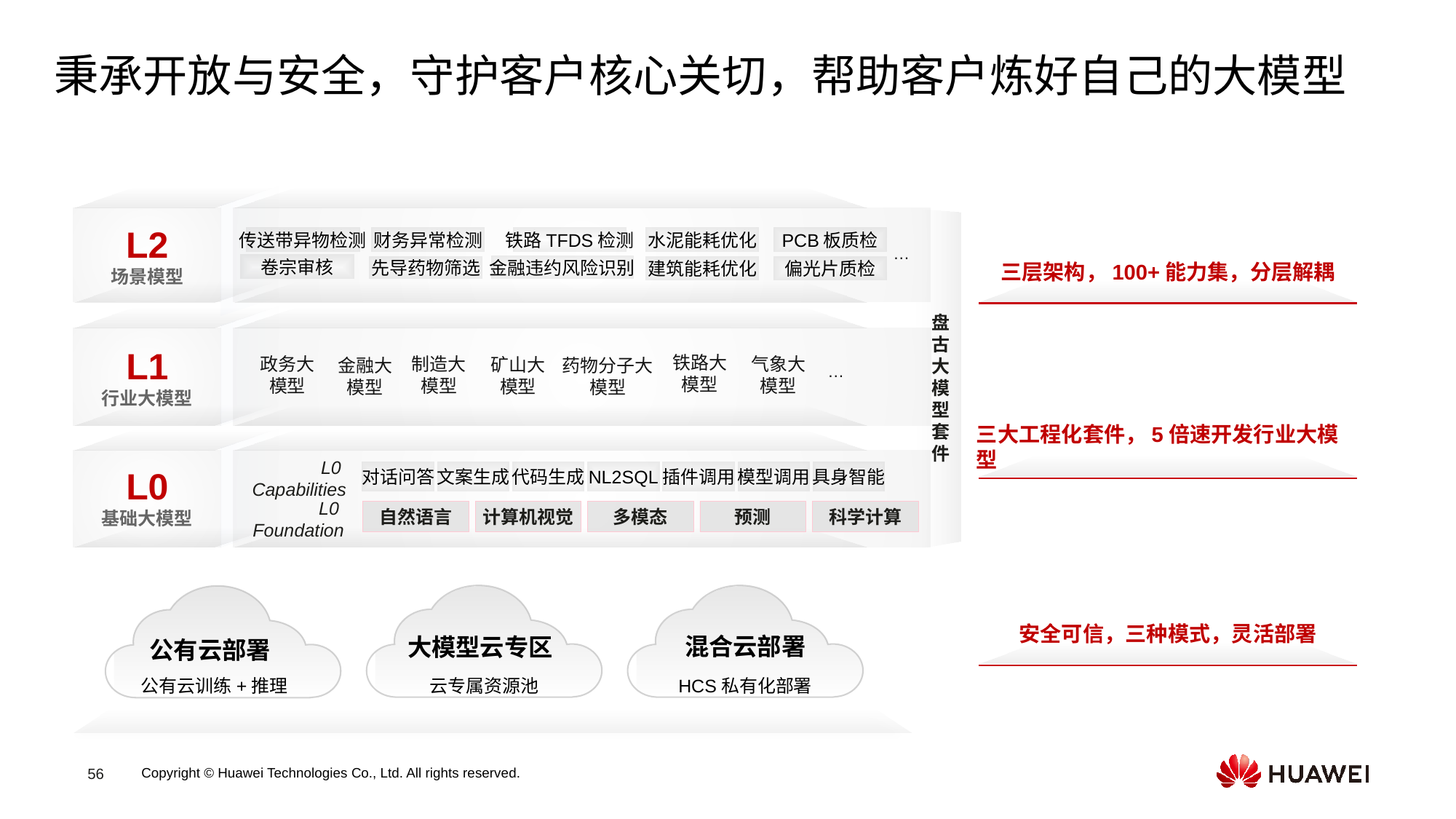

# 秉承开放与安全，守护客户核心关切，帮助客户炼好自己的大模型

L2
场景模型
传送带异物检测
财务异常检测
铁路TFDS检测
水泥能耗优化
PCB板质检
…
三层架构，100+能力集，分层解耦
卷宗审核
金融违约风险识别
建筑能耗优化
偏光片质检
先导药物筛选

盘古大模型套件

L1
行业大模型

…
铁路大模型
气象大模型
政务大模型
制造大模型
矿山大模型
药物分子大模型
金融大模型

三大工程化套件，5倍速开发行业大模型

L0
Capabilities

对话问答
文案生成
具身智能
代码生成
NL2SQL
插件调用
模型调用
…

L0
基础大模型
L0
Foundation
自然语言
计算机视觉
多模态
预测
科学计算

混合云部署
HCS私有化部署

大模型云专区
云专属资源池

公有云部署
公有云训练+推理
安全可信，三种模式，灵活部署